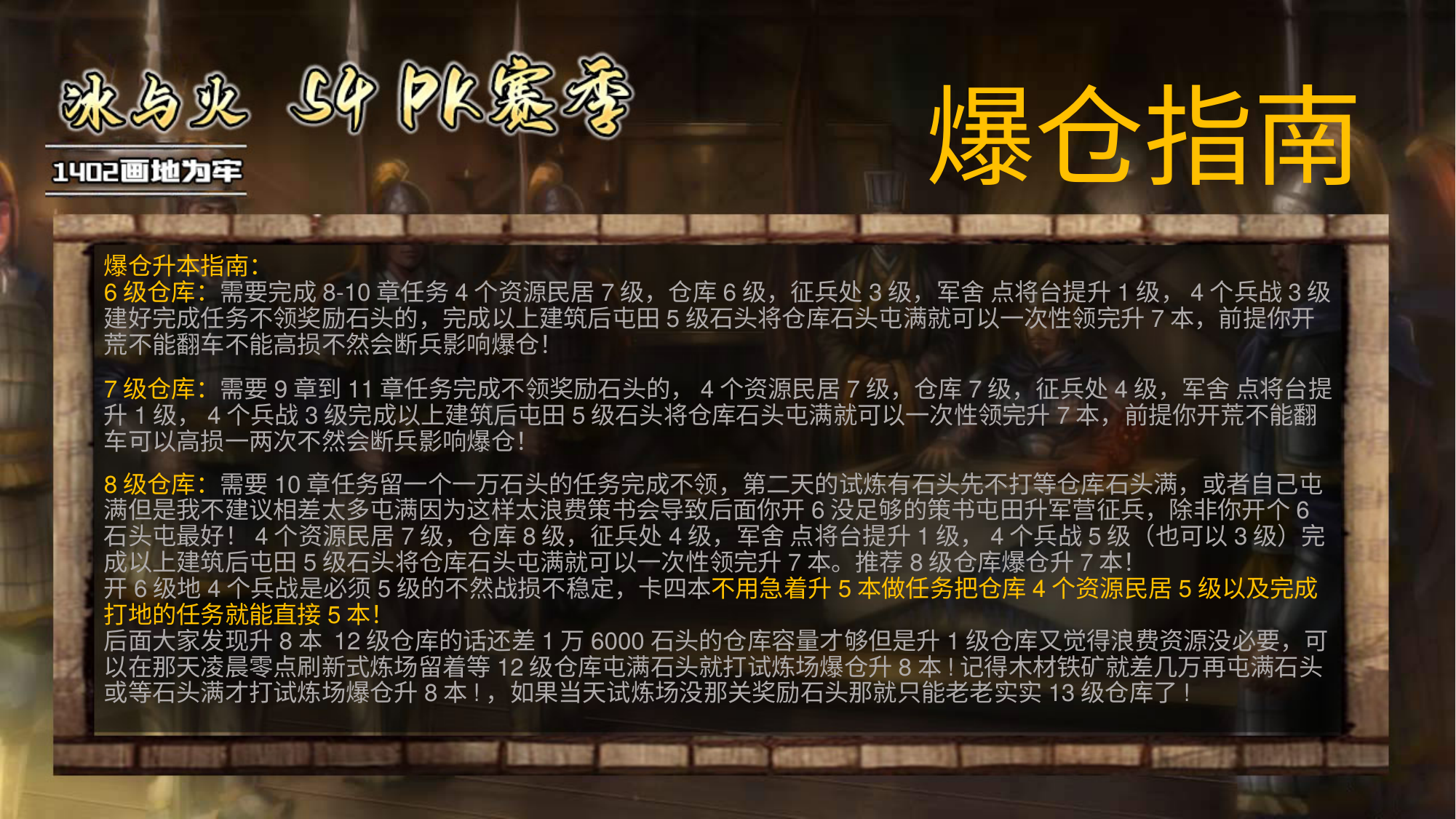

爆仓指南
爆仓升本指南：
6级仓库：需要完成8-10章任务4个资源民居7级，仓库6级，征兵处3级，军舍 点将台提升1级，4个兵战3级建好完成任务不领奖励石头的，完成以上建筑后屯田5级石头将仓库石头屯满就可以一次性领完升7本，前提你开荒不能翻车不能高损不然会断兵影响爆仓！
7级仓库：需要9章到11章任务完成不领奖励石头的，4个资源民居7级，仓库7级，征兵处4级，军舍 点将台提升1级，4个兵战3级完成以上建筑后屯田5级石头将仓库石头屯满就可以一次性领完升7本，前提你开荒不能翻车可以高损一两次不然会断兵影响爆仓！
8级仓库：需要10章任务留一个一万石头的任务完成不领，第二天的试炼有石头先不打等仓库石头满，或者自己屯满但是我不建议相差太多屯满因为这样太浪费策书会导致后面你开6没足够的策书屯田升军营征兵，除非你开个6石头屯最好！4个资源民居7级，仓库8级，征兵处4级，军舍 点将台提升1级，4个兵战5级（也可以3级）完成以上建筑后屯田5级石头将仓库石头屯满就可以一次性领完升7本。推荐8级仓库爆仓升7本！
开6级地4个兵战是必须5级的不然战损不稳定，卡四本不用急着升5本做任务把仓库4个资源民居5级以及完成打地的任务就能直接5本！
后面大家发现升8本 12级仓库的话还差1万6000石头的仓库容量才够但是升1级仓库又觉得浪费资源没必要，可以在那天凌晨零点刷新式炼场留着等12级仓库屯满石头就打试炼场爆仓升8本!记得木材铁矿就差几万再屯满石头或等石头满才打试炼场爆仓升8本!，如果当天试炼场没那关奖励石头那就只能老老实实13级仓库了!